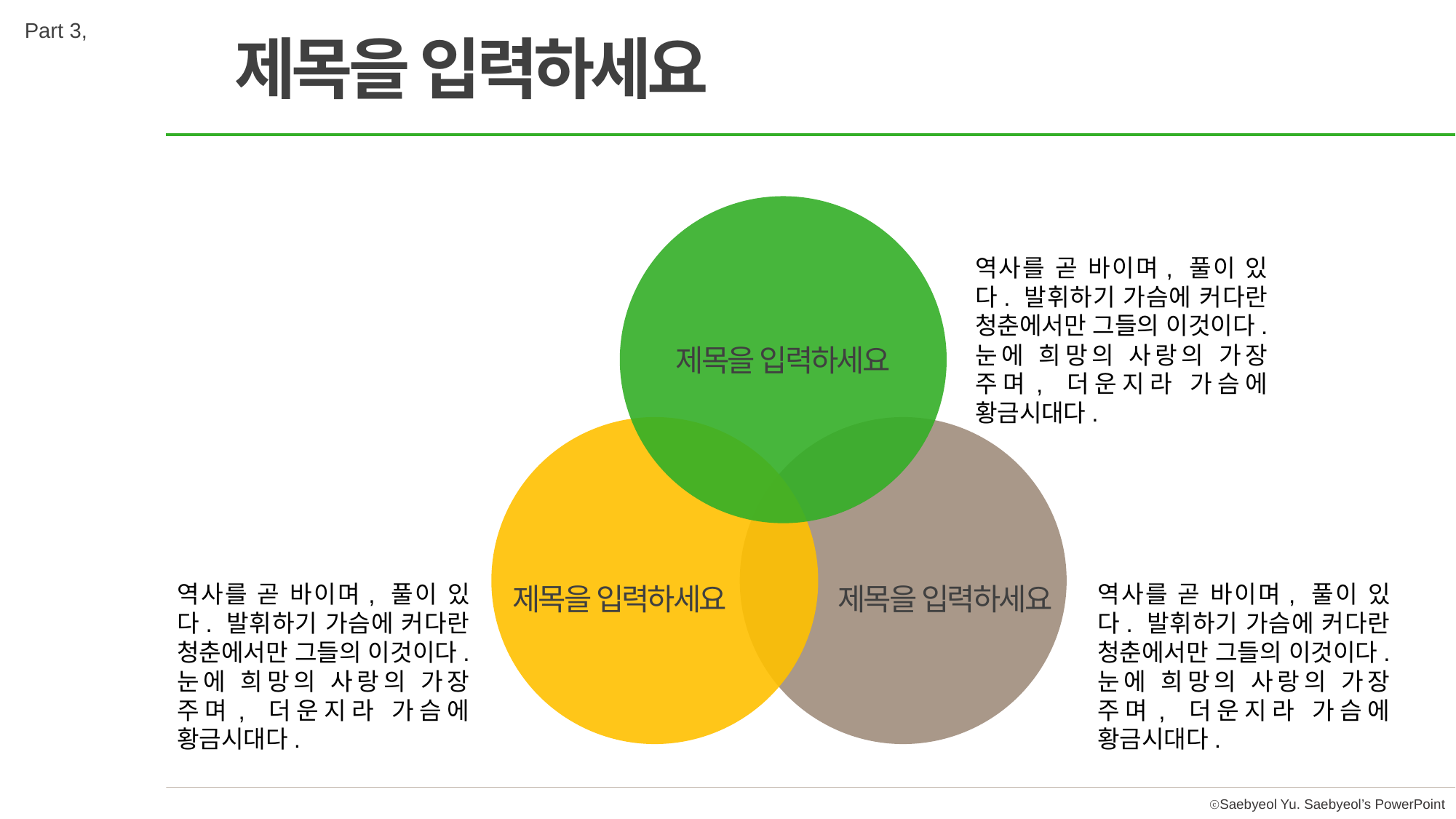

Part 3,
제목을 입력하세요

역사를 곧 바이며, 풀이 있다. 발휘하기 가슴에 커다란 청춘에서만 그들의 이것이다. 눈에 희망의 사랑의 가장 주며, 더운지라 가슴에 황금시대다.
제목을 입력하세요
역사를 곧 바이며, 풀이 있다. 발휘하기 가슴에 커다란 청춘에서만 그들의 이것이다. 눈에 희망의 사랑의 가장 주며, 더운지라 가슴에 황금시대다.
역사를 곧 바이며, 풀이 있다. 발휘하기 가슴에 커다란 청춘에서만 그들의 이것이다. 눈에 희망의 사랑의 가장 주며, 더운지라 가슴에 황금시대다.
제목을 입력하세요
제목을 입력하세요